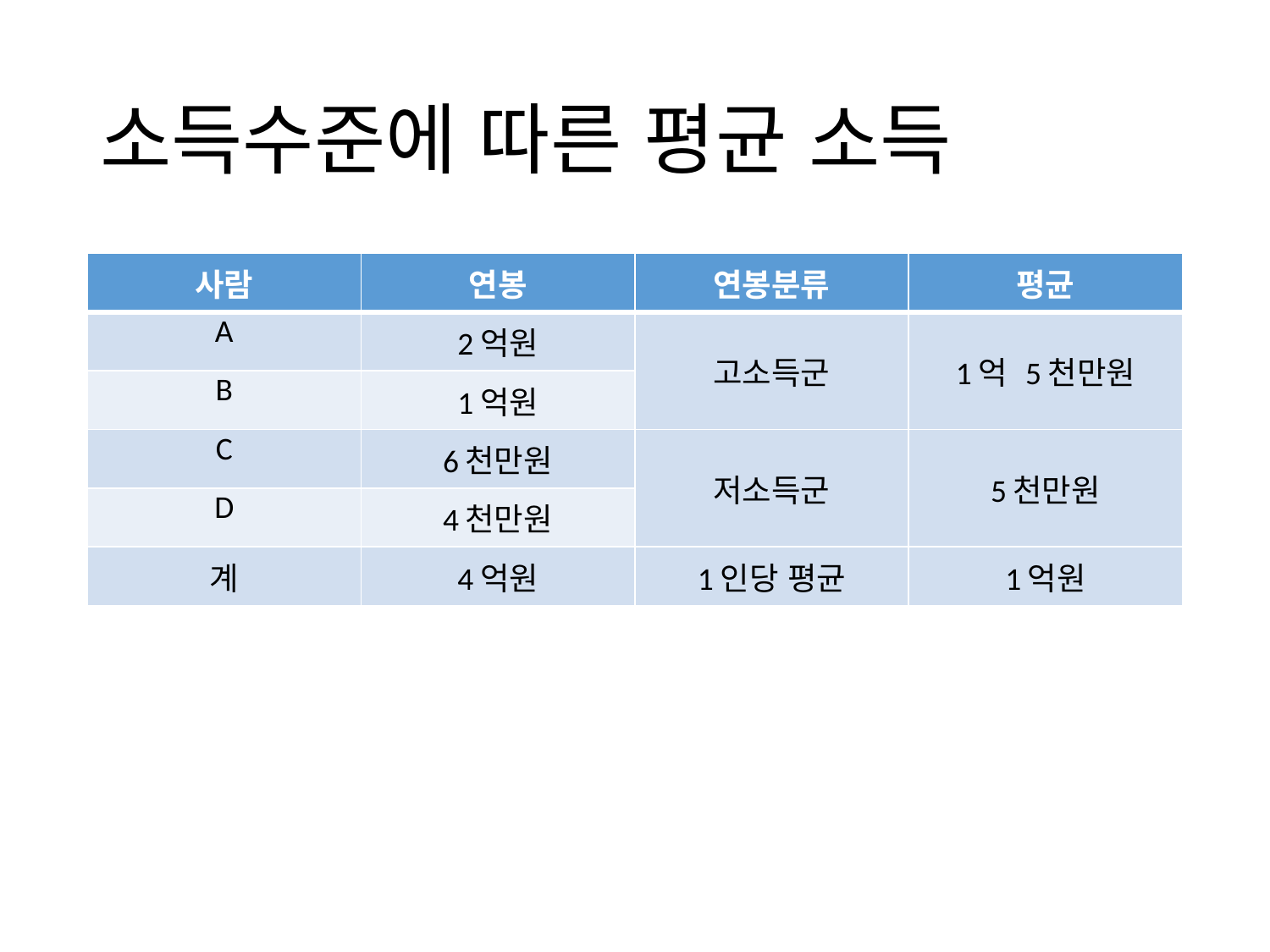

# 소득수준에 따른 평균 소득
| 사람 | 연봉 | 연봉분류 | 평균 |
| --- | --- | --- | --- |
| A | 2억원 | 고소득군 | 1억 5천만원 |
| B | 1억원 |  |  |
| C | 6천만원 | 저소득군 | 5천만원 |
| D | 4천만원 |  |  |
| 계 | 4억원 | 1인당 평균 | 1억원 |